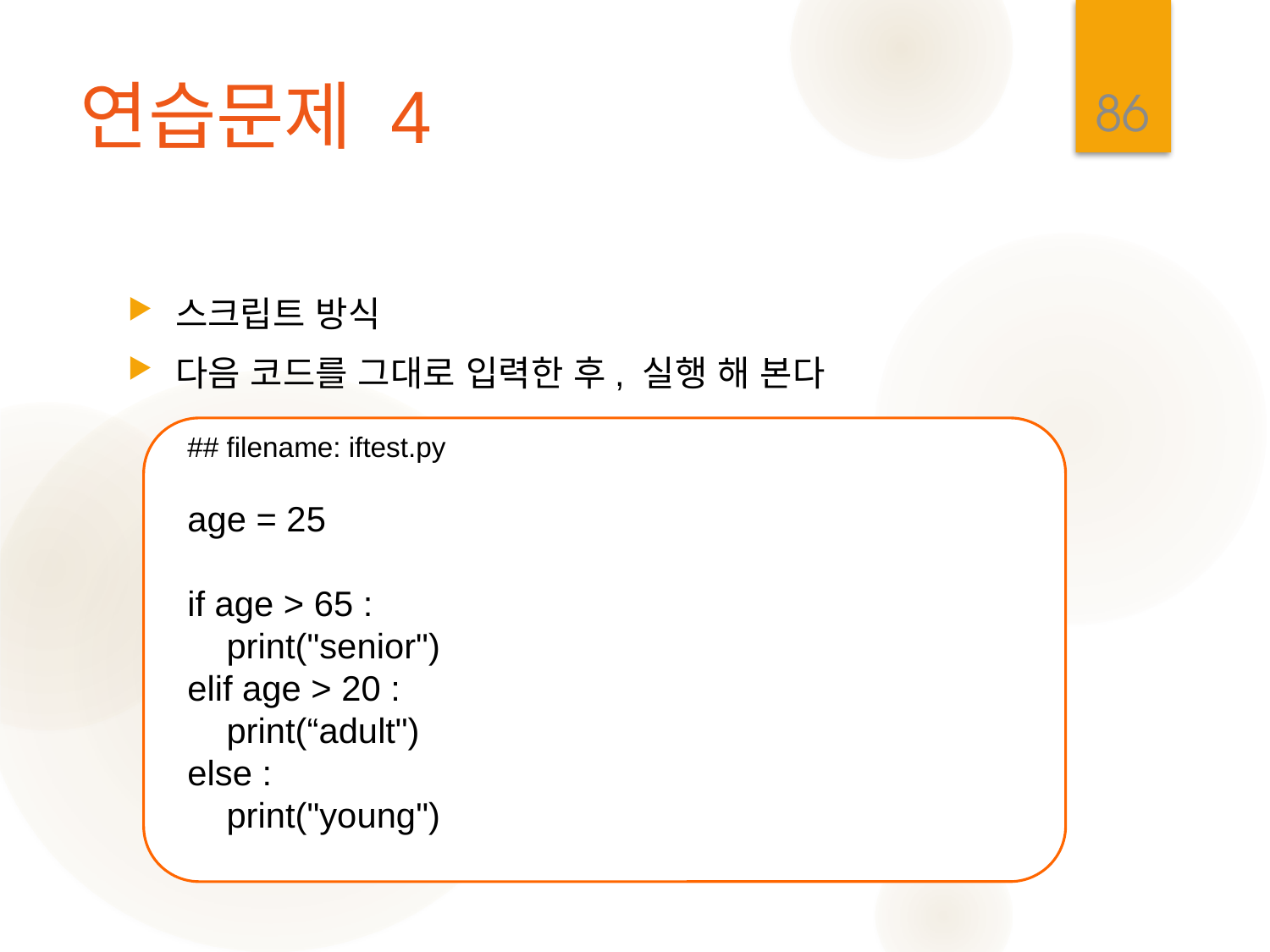

86
# 연습문제 4
스크립트 방식
다음 코드를 그대로 입력한 후, 실행 해 본다

## filename: iftest.py

age = 25

if age > 65 :
    print("senior")
elif age > 20 :
    print(“adult")
else :
    print("young")